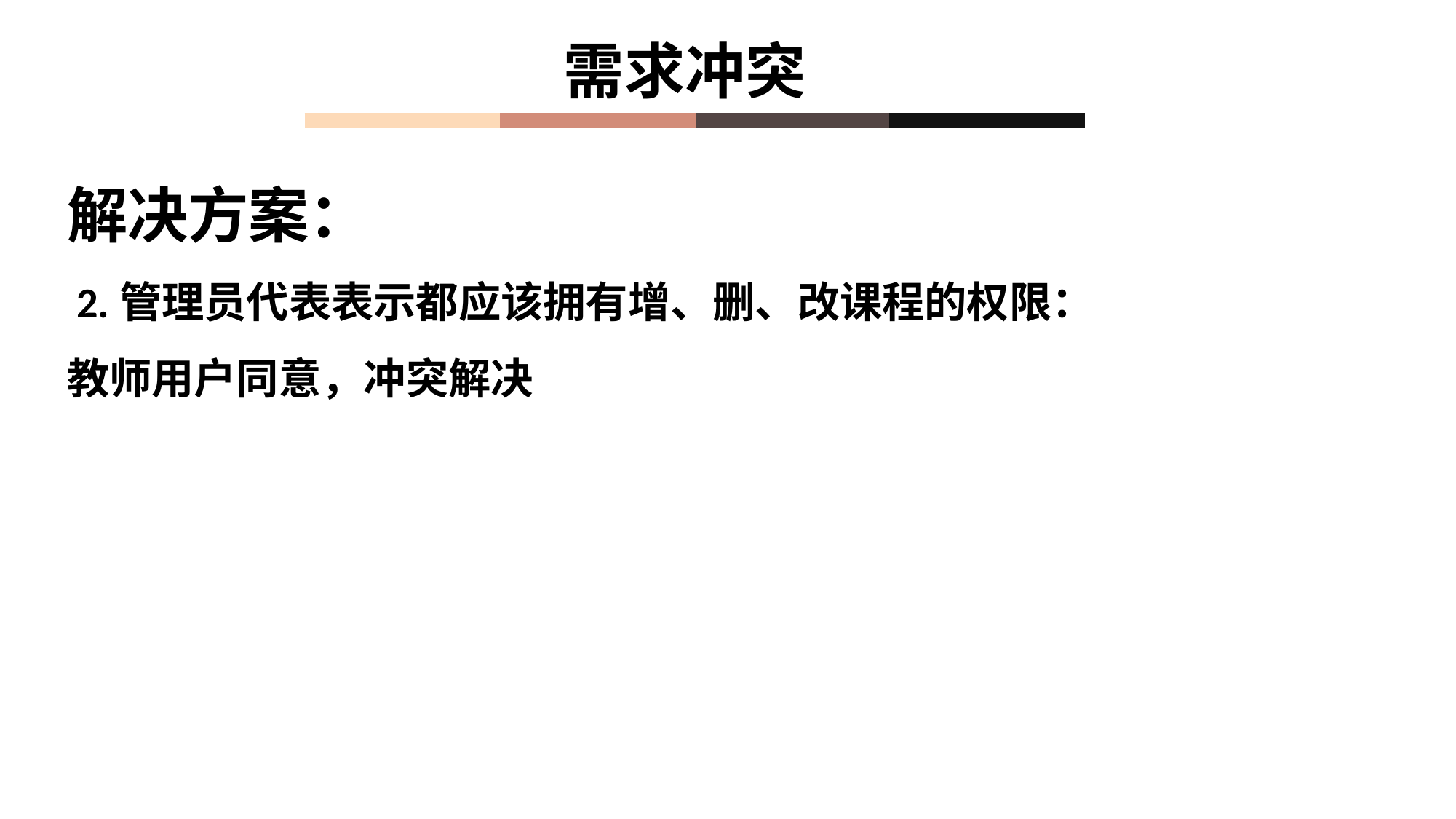

需求冲突
解决方案：
 2.管理员代表表示都应该拥有增、删、改课程的权限：
教师用户同意，冲突解决